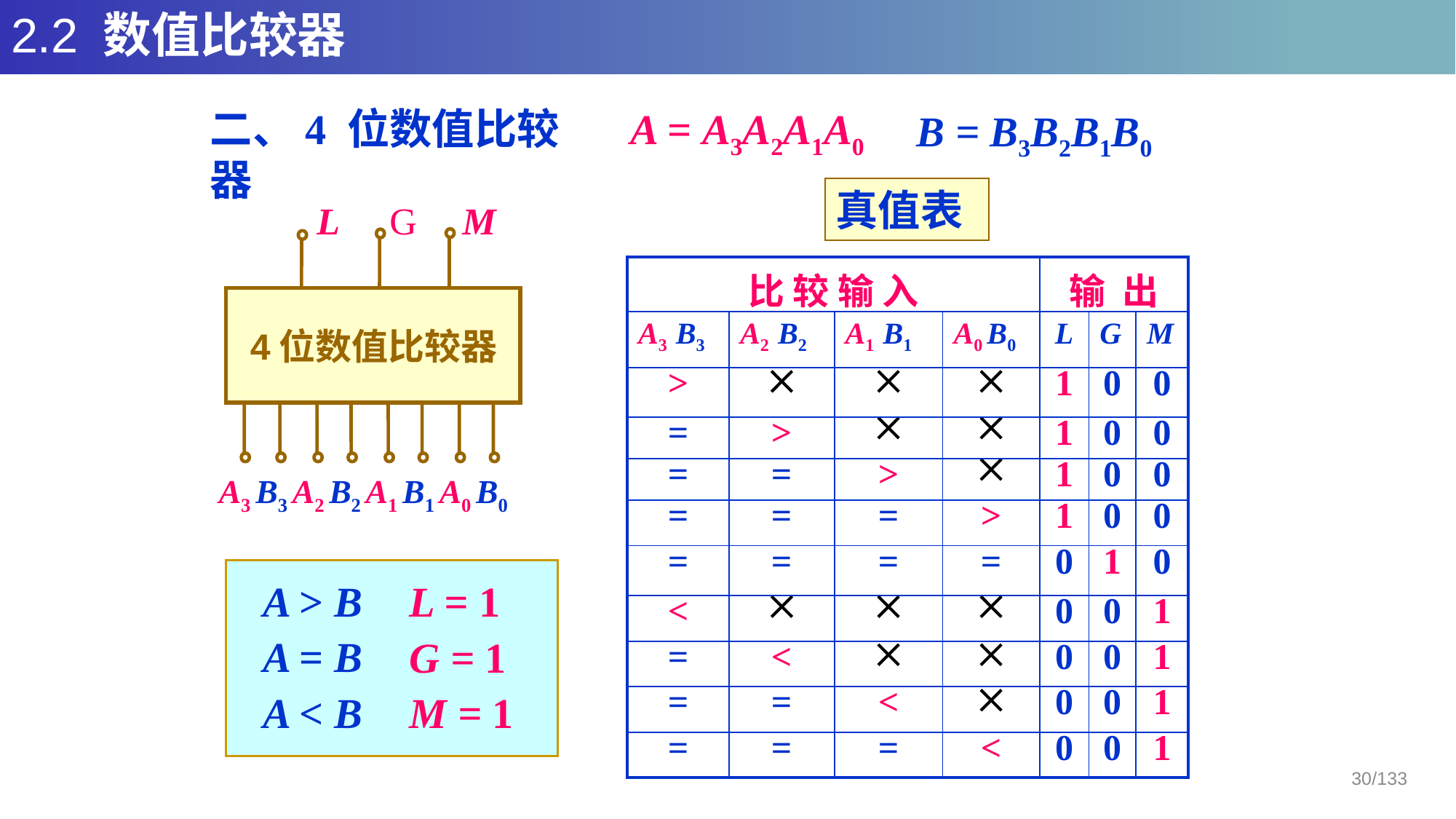

# 2.2 数值比较器
二、4 位数值比较器
A = A3A2A1A0
B = B3B2B1B0
真值表
L
G
M

4位数值比较器

A3 B3 A2 B2 A1 B1 A0 B0
| 比 较 输 入 |  |  |  | 输 出 |  |  |
| --- | --- | --- | --- | --- | --- | --- |
| A3 B3 | A2 B2 | A1 B1 | A0 B0 | L | G | M |
| > | × | × | × | 1 | 0 | 0 |
| = | > | × | × | 1 | 0 | 0 |
| = | = | > | × | 1 | 0 | 0 |
| = | = | = | > | 1 | 0 | 0 |
| = | = | = | = | 0 | 1 | 0 |
| < | × | × | × | 0 | 0 | 1 |
| = | < | × | × | 0 | 0 | 1 |
| = | = | < | × | 0 | 0 | 1 |
| = | = | = | < | 0 | 0 | 1 |

A > B
L = 1
A = B
G = 1
A < B
M = 1
30/133